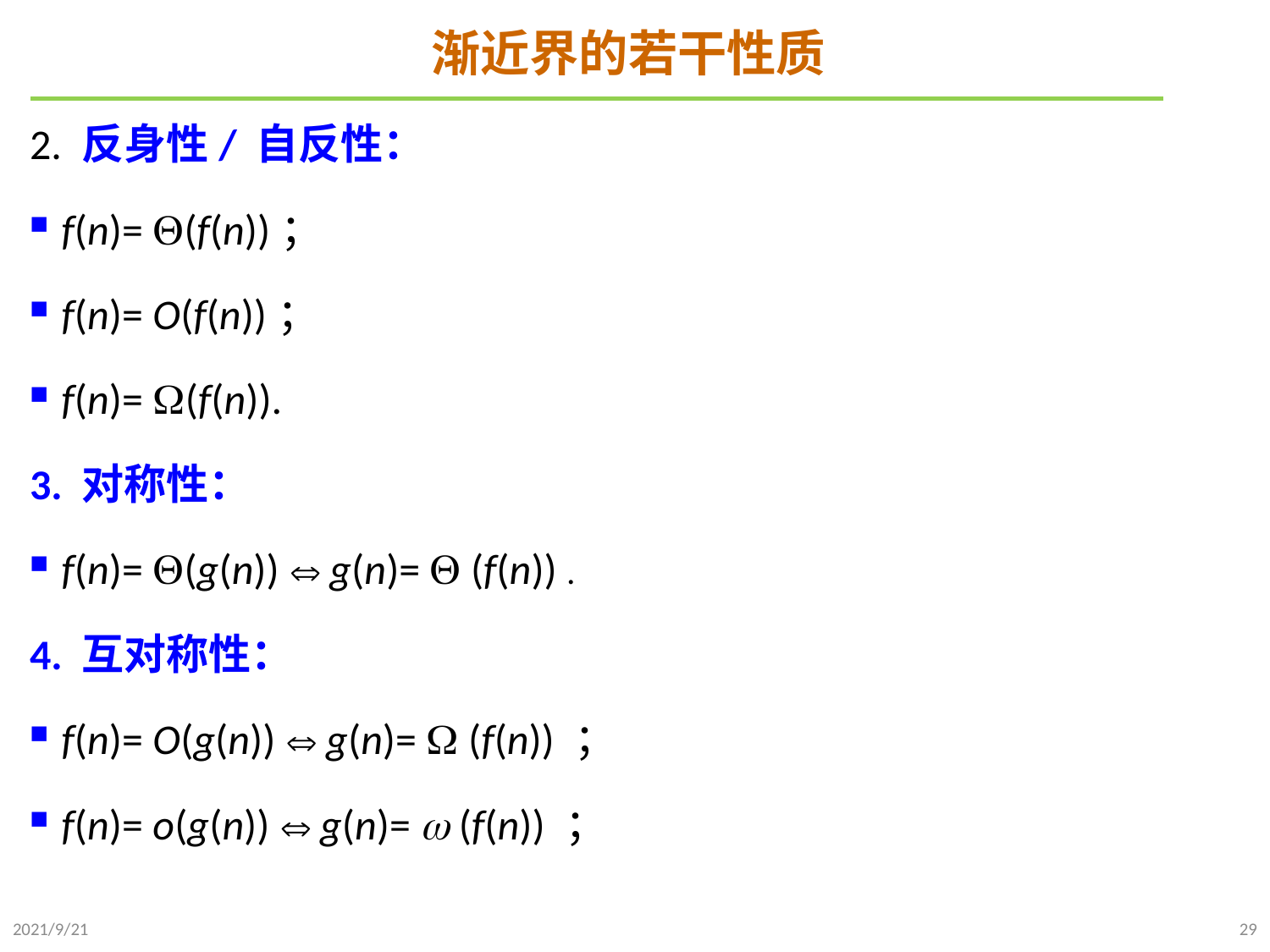

# 渐近界的若干性质
2. 反身性/ 自反性：
f(n)= Θ(f(n))；
f(n)= O(f(n))；
f(n)= Ω(f(n)).
3. 对称性：
f(n)= Θ(g(n)) ⇔ g(n)= Θ (f(n)) .
4. 互对称性：
f(n)= O(g(n)) ⇔ g(n)= Ω (f(n)) ；
f(n)= o(g(n)) ⇔ g(n)= ω (f(n)) ；

2021/9/21
29